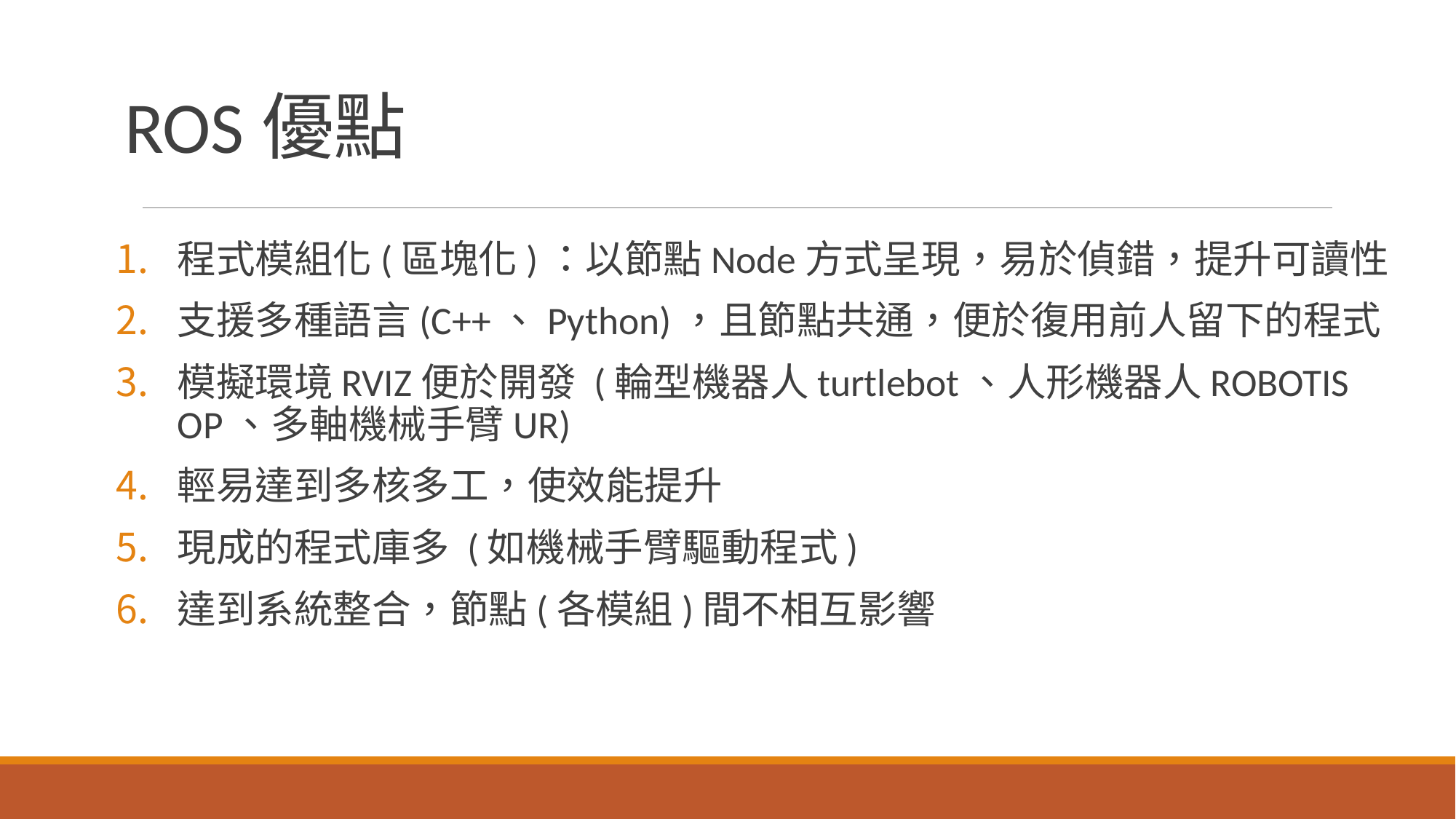

# ROS優點
程式模組化(區塊化)：以節點Node方式呈現，易於偵錯，提升可讀性
支援多種語言(C++、Python)，且節點共通，便於復用前人留下的程式
模擬環境RVIZ便於開發 (輪型機器人turtlebot、人形機器人ROBOTIS OP、多軸機械手臂UR)
輕易達到多核多工，使效能提升
現成的程式庫多 (如機械手臂驅動程式)
達到系統整合，節點(各模組)間不相互影響